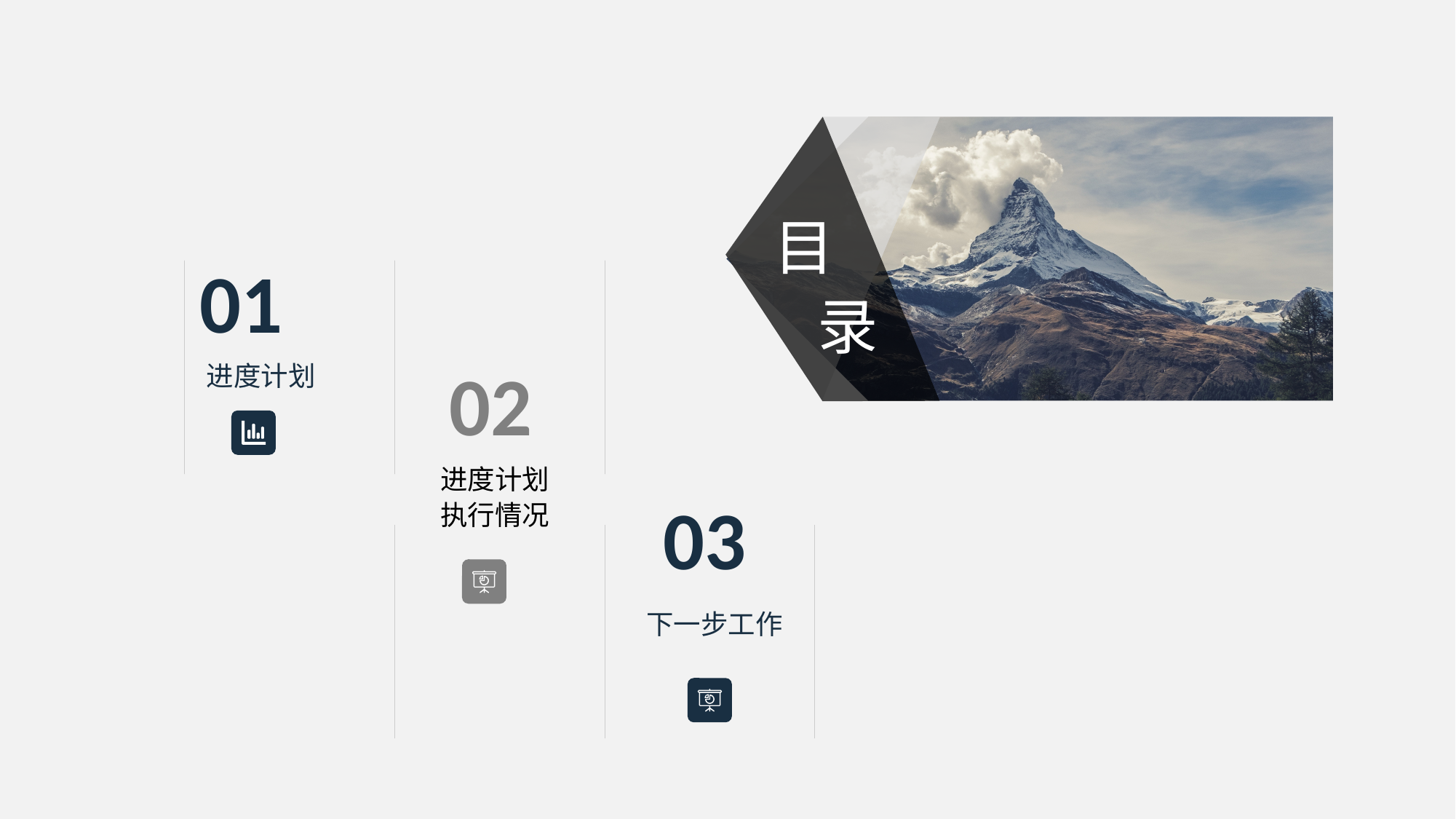

目
01
录
02
进度计划

进度计划
执行情况
03

下一步工作